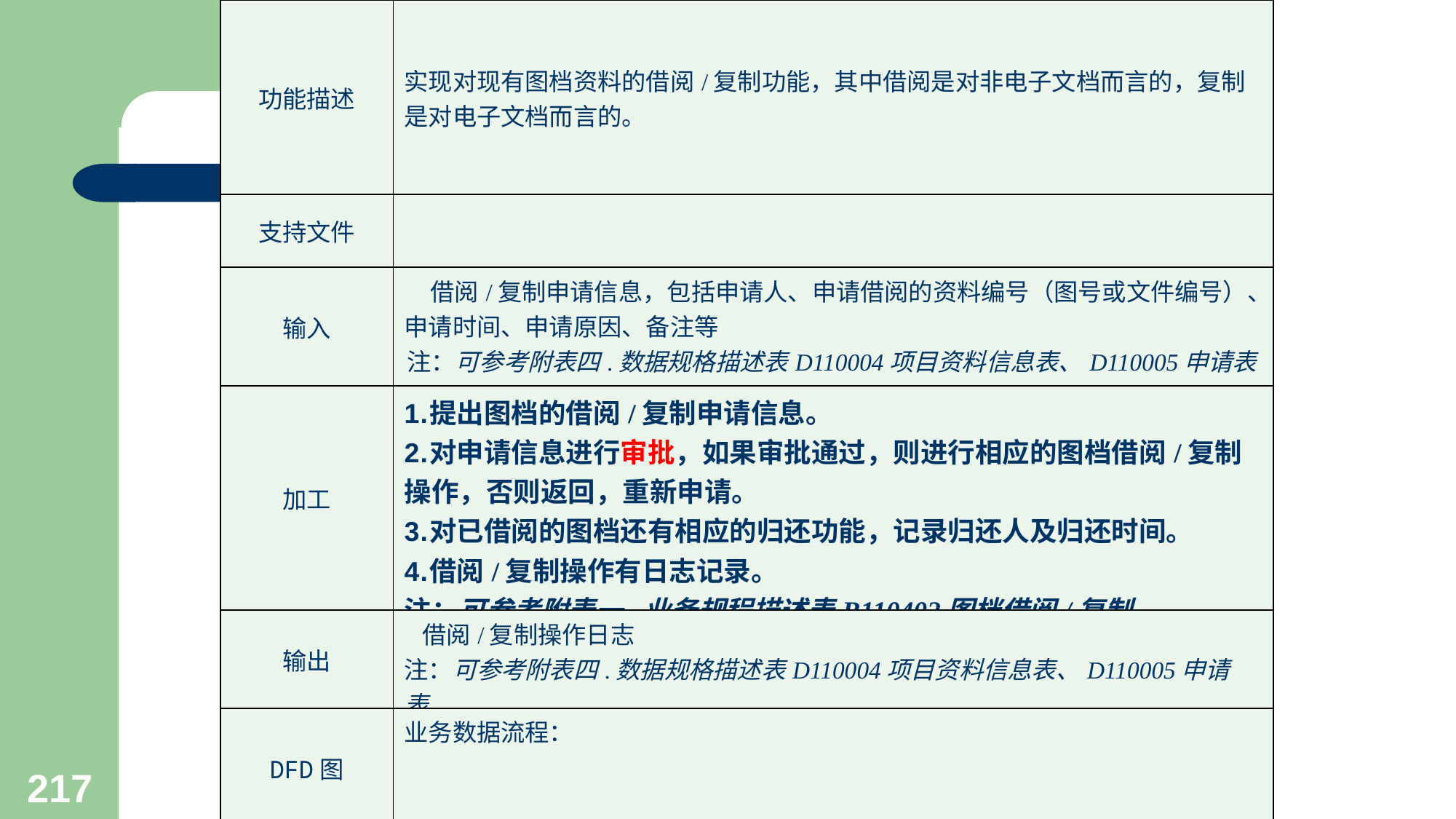

| 功能描述 | 实现对现有图档资料的借阅/复制功能，其中借阅是对非电子文档而言的，复制是对电子文档而言的。 |
| --- | --- |
| 支持文件 |  |
| 输入 | 借阅/复制申请信息，包括申请人、申请借阅的资料编号（图号或文件编号）、申请时间、申请原因、备注等 注：可参考附表四.数据规格描述表D110004项目资料信息表、D110005申请表 |
| 加工 | 提出图档的借阅/复制申请信息。 对申请信息进行审批，如果审批通过，则进行相应的图档借阅/复制操作，否则返回，重新申请。 对已借阅的图档还有相应的归还功能，记录归还人及归还时间。 借阅/复制操作有日志记录。 注：可参考附表一.业务规程描述表B110402图档借阅/复制 |
| 输出 | 借阅/复制操作日志 注：可参考附表四.数据规格描述表D110004项目资料信息表、D110005申请表。 |
| DFD图 | 业务数据流程： |
#

217